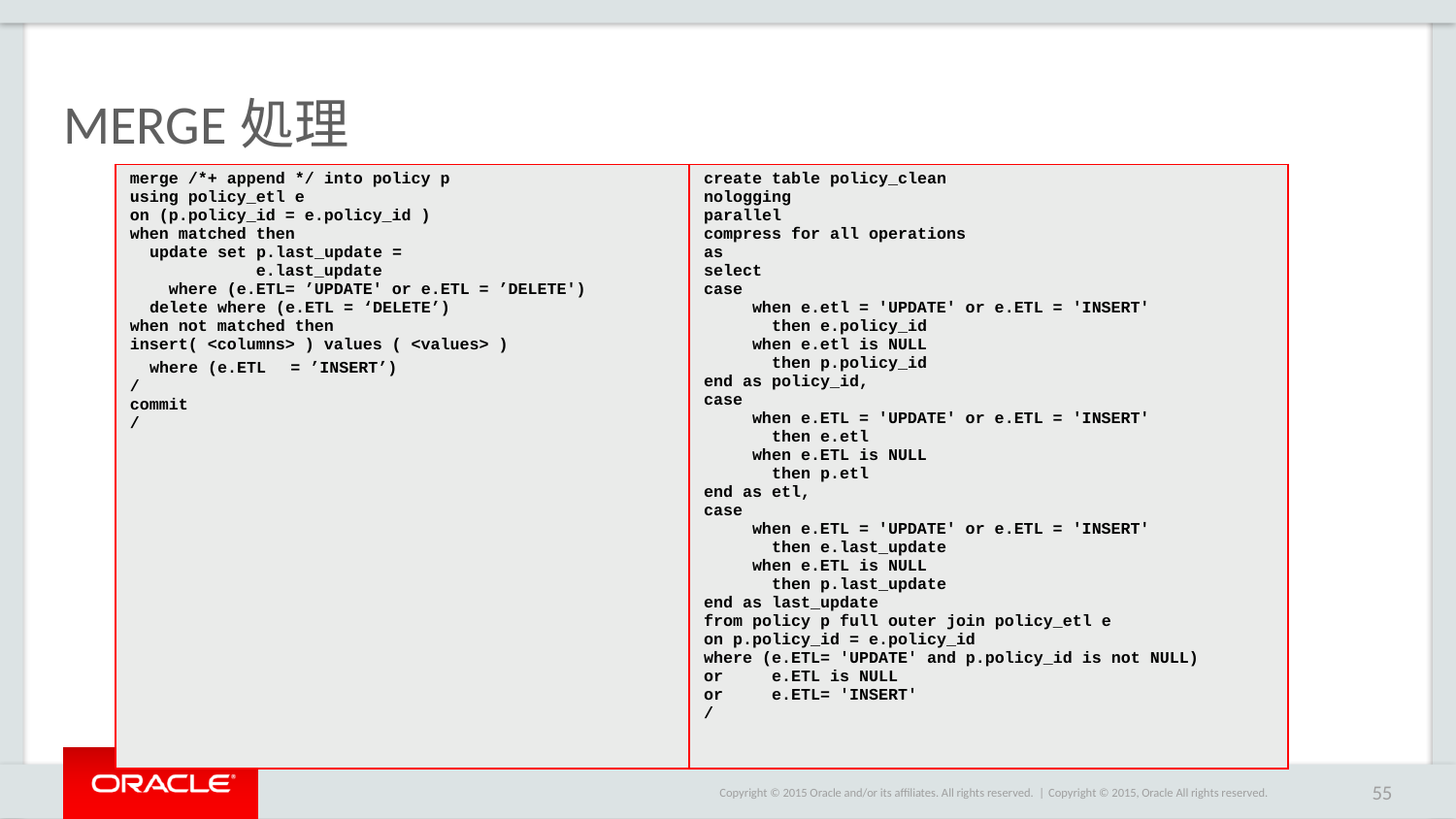

# MERGE処理
| merge /\*+ append \*/ into policy p using policy\_etl e on (p.policy\_id = e.policy\_id ) when matched then update set p.last\_update = e.last\_update         where (e.ETL= ’UPDATE' or e.ETL = ’DELETE') delete where (e.ETL = ‘DELETE’) when not matched then insert( <columns> ) values ( <values> )          where (e.ETL　= ’INSERT’) / commit / | create table policy\_clean nologging parallel compress for all operations as select case when e.etl = 'UPDATE' or e.ETL = 'INSERT' then e.policy\_id when e.etl is NULL then p.policy\_id end as policy\_id, case when e.ETL = 'UPDATE' or e.ETL = 'INSERT' then e.etl when e.ETL is NULL then p.etl end as etl, case when e.ETL = 'UPDATE' or e.ETL = 'INSERT' then e.last\_update when e.ETL is NULL then p.last\_update end as last\_update from policy p full outer join policy\_etl e on p.policy\_id = e.policy\_id where (e.ETL= 'UPDATE' and p.policy\_id is not NULL) or e.ETL is NULL or e.ETL= 'INSERT' / |
| --- | --- |
Copyright © 2015, Oracle All rights reserved.
55